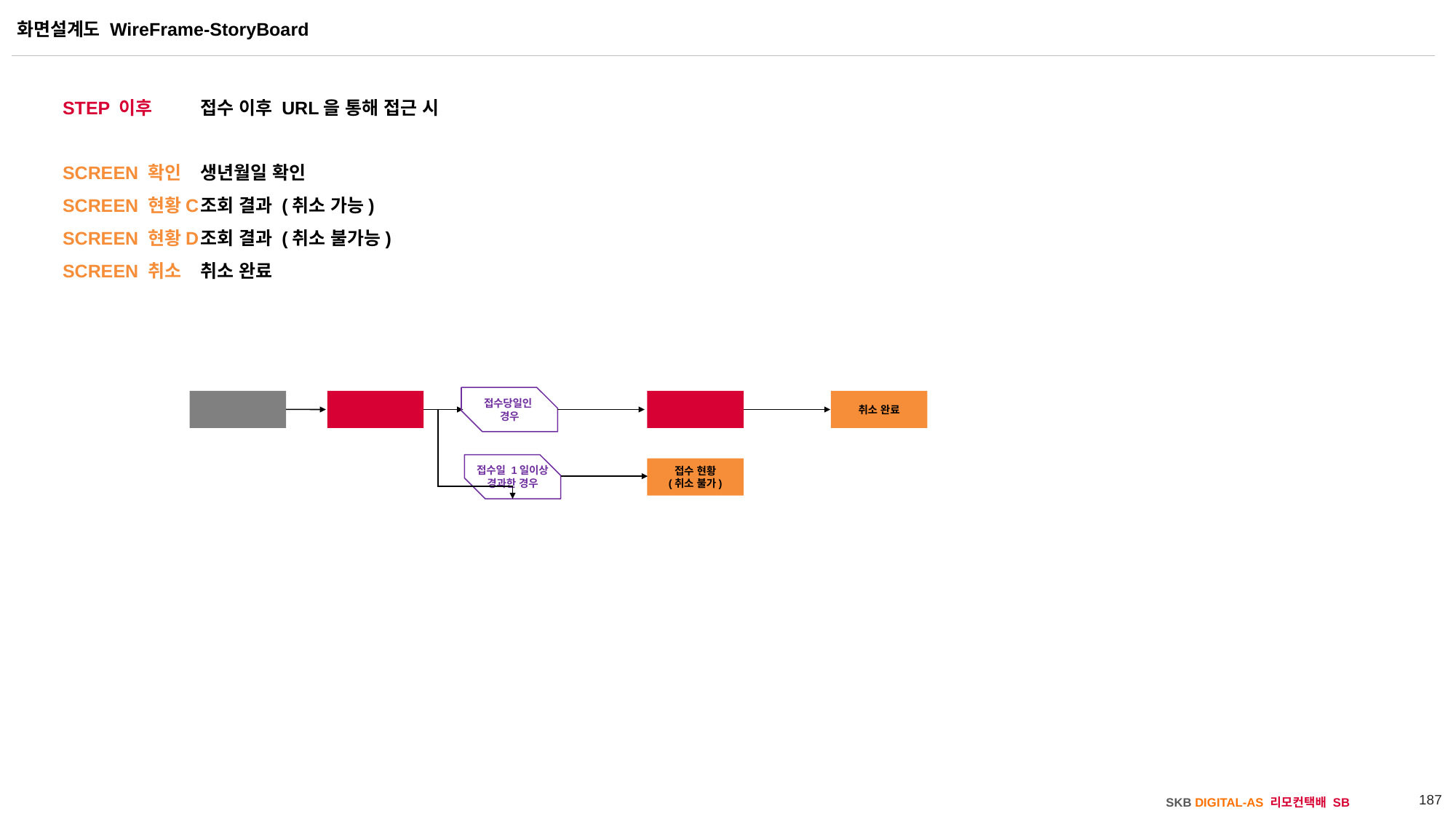

STEP 이후

SCREEN 확인
SCREEN 현황C
SCREEN 현황D
SCREEN 취소
접수 이후 URL을 통해 접근 시

생년월일 확인
조회 결과 (취소 가능)
조회 결과 (취소 불가능)
취소 완료
접수당일인
경우
접수/예약 완료 URL
생년월일 확인
접수 현황
(취소 가능)
취소 완료
접수일 1일이상 경과한 경우
접수 현황
(취소 불가)